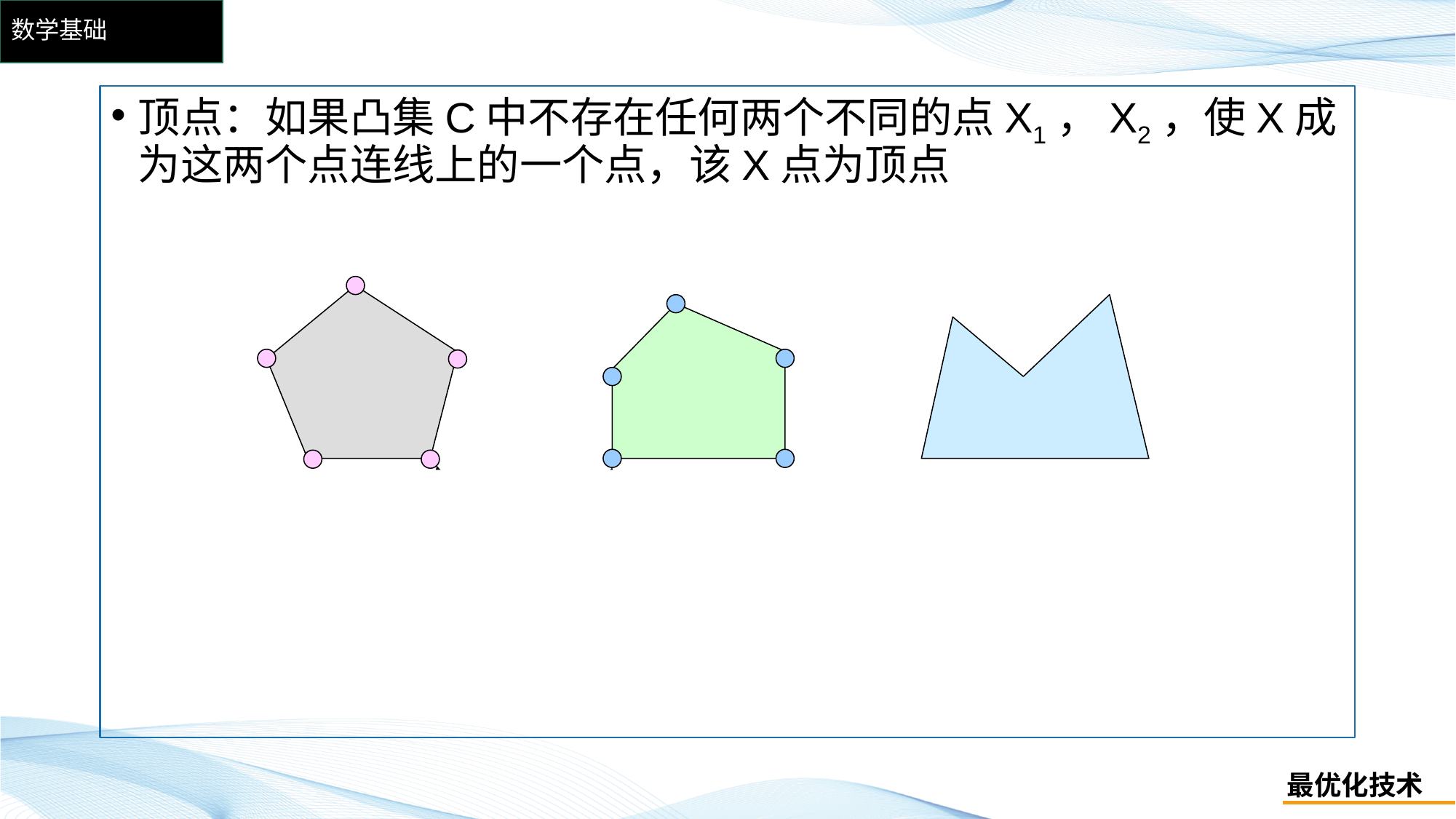

# 数学基础
顶点：如果凸集C中不存在任何两个不同的点X1，X2，使X成为这两个点连线上的一个点，该X点为顶点

顶 点
凸集
凸集
不是凸集